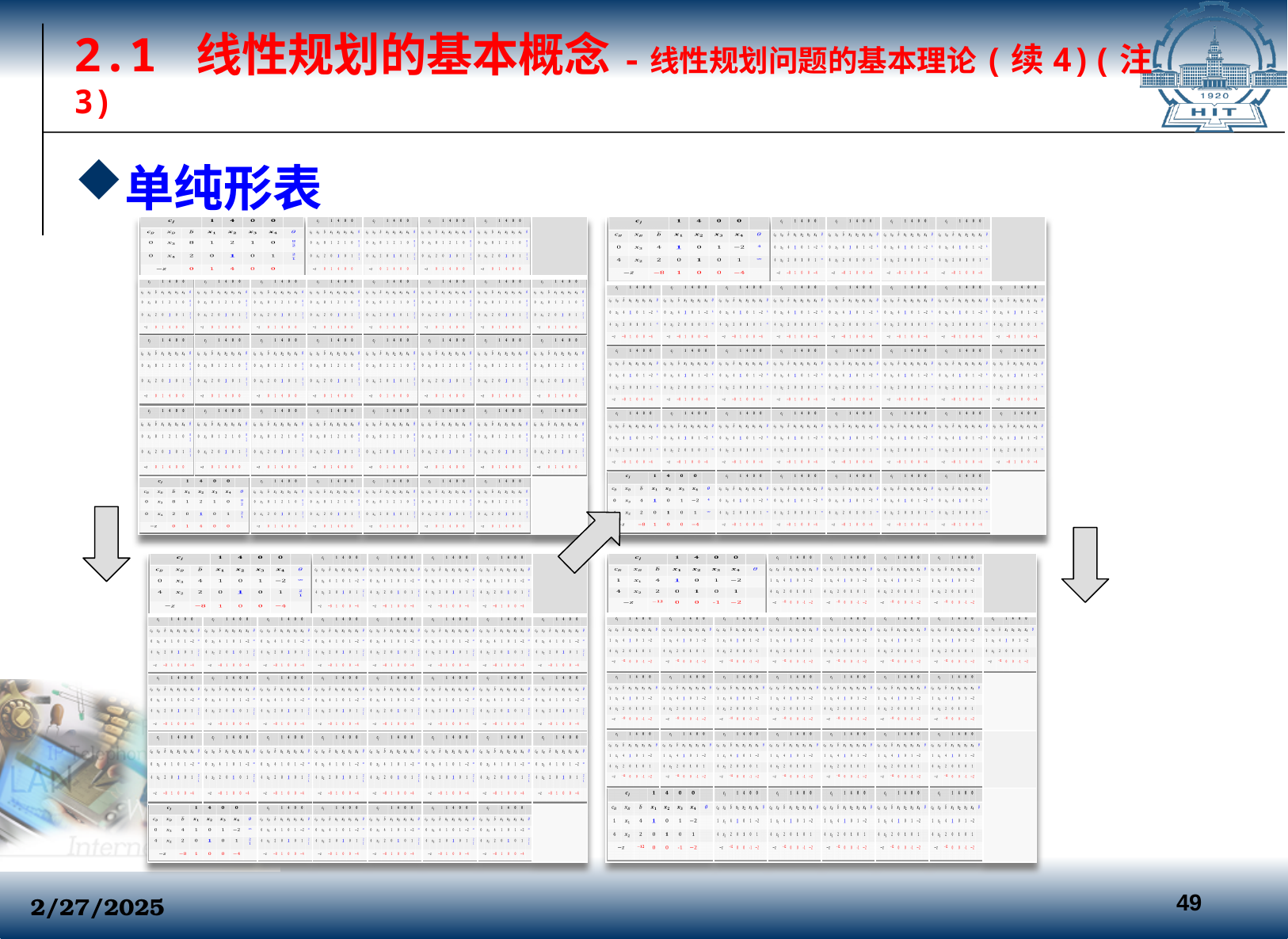

# 2.1 线性规划的基本概念-线性规划问题的基本理论(续4)(注3)
单纯形表
|  |  |  |  |  |  |  |  |
| --- | --- | --- | --- | --- | --- | --- | --- |
|  |  |  |  |  |  |  |  |
|  |  |  |  |  |  |  |  |
|  |  |  |  |  |  |  |  |
|  |  |  |  |  |  |  |  |
|  |  |  |  |  |  |  |  |
| --- | --- | --- | --- | --- | --- | --- | --- |
|  |  |  |  |  |  |  |  |
|  |  |  |  |  |  |  |  |
|  |  |  |  |  |  |  |  |
|  |  |  |  |  |  |  |  |

|  |  |  |  |  |  |  |  |
| --- | --- | --- | --- | --- | --- | --- | --- |
|  |  |  |  |  |  |  |  |
|  |  |  |  |  |  |  |  |
|  |  |  |  |  |  |  |  |
|  |  |  |  |  |  |  |  |
|  |  |  |  |  |  |  |  |
| --- | --- | --- | --- | --- | --- | --- | --- |
|  |  |  |  |  |  |  |  |
|  |  |  |  |  |  |  |  |
|  |  |  |  |  |  |  |  |
|  |  |  |  |  |  |  |  |